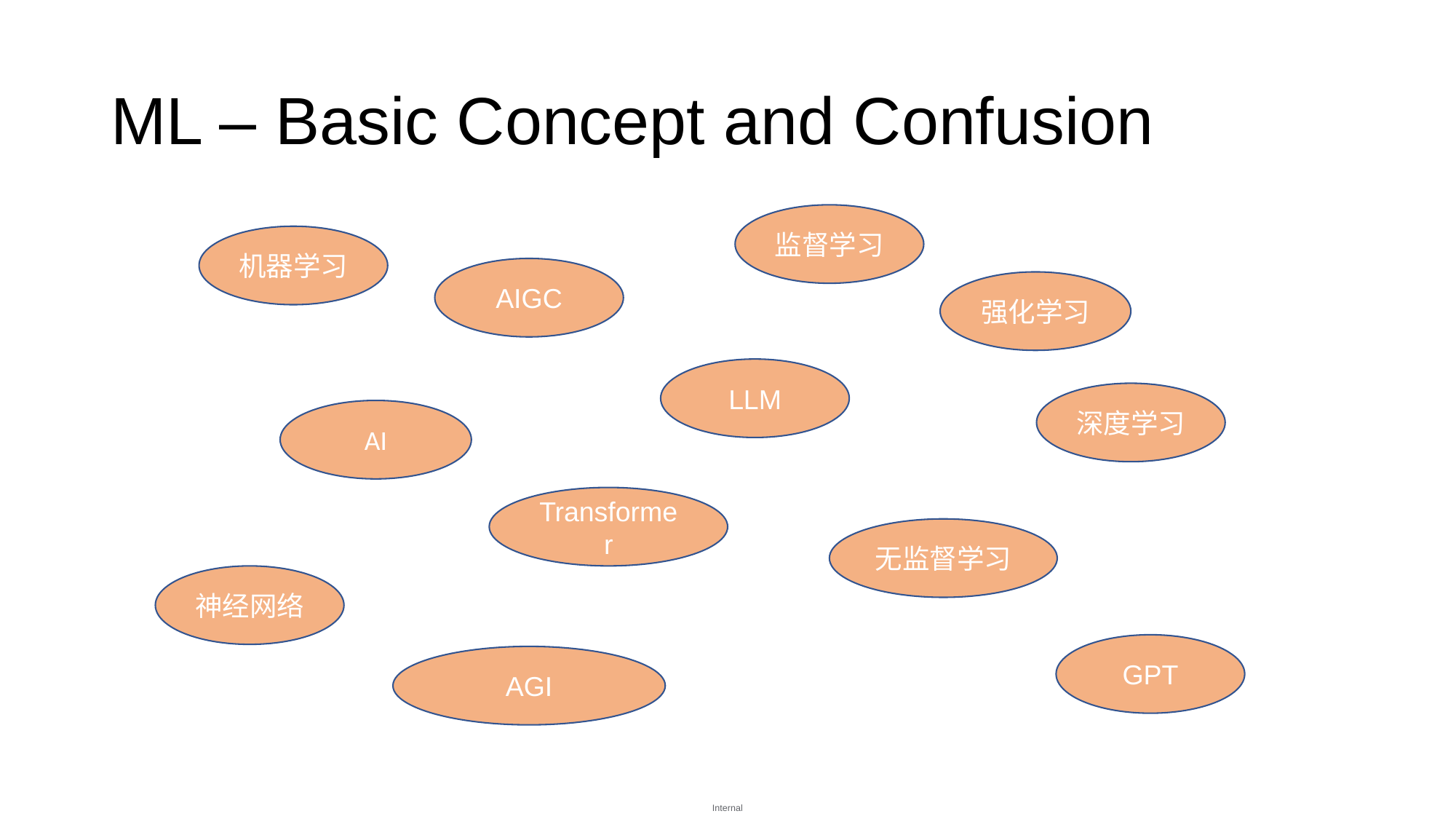

# ML – Basic Concept and Confusion
监督学习
机器学习
AIGC
强化学习
LLM
深度学习
AI
Transformer
无监督学习
神经网络
GPT
AGI